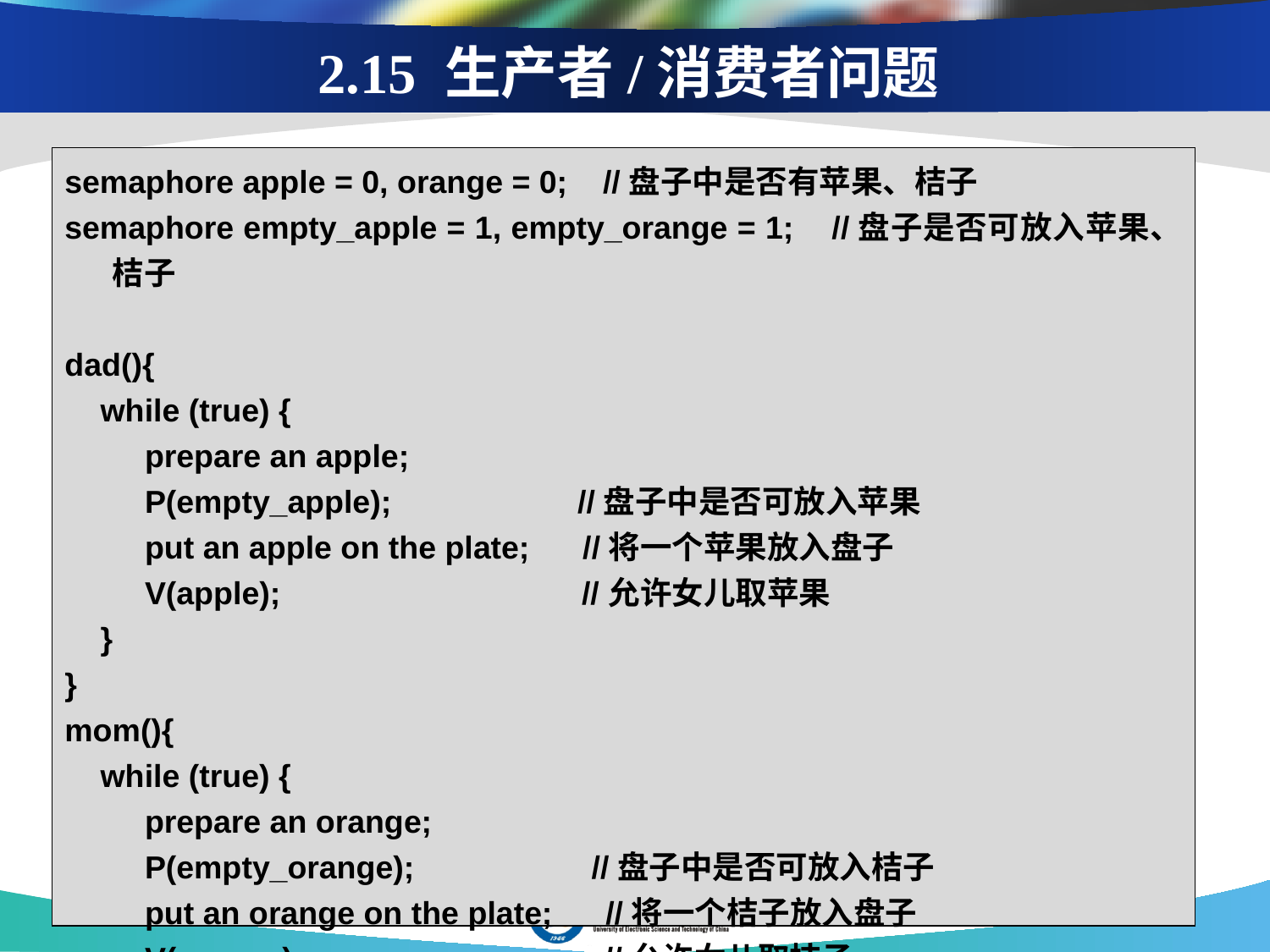

2.15 生产者/消费者问题
semaphore apple = 0, orange = 0;    //盘子中是否有苹果、桔子
semaphore empty_apple = 1, empty_orange = 1;    //盘子是否可放入苹果、桔子

dad(){
    while (true) {
         prepare an apple;
         P(empty_apple);                     //盘子中是否可放入苹果
         put an apple on the plate;      //将一个苹果放入盘子
         V(apple);                                  //允许女儿取苹果
    }
}
mom(){
    while (true) {
         prepare an orange;
         P(empty_orange);                    //盘子中是否可放入桔子
         put an orange on the plate;      //将一个桔子放入盘子
         V(orange);                                  //允许女儿取桔子
    }
}